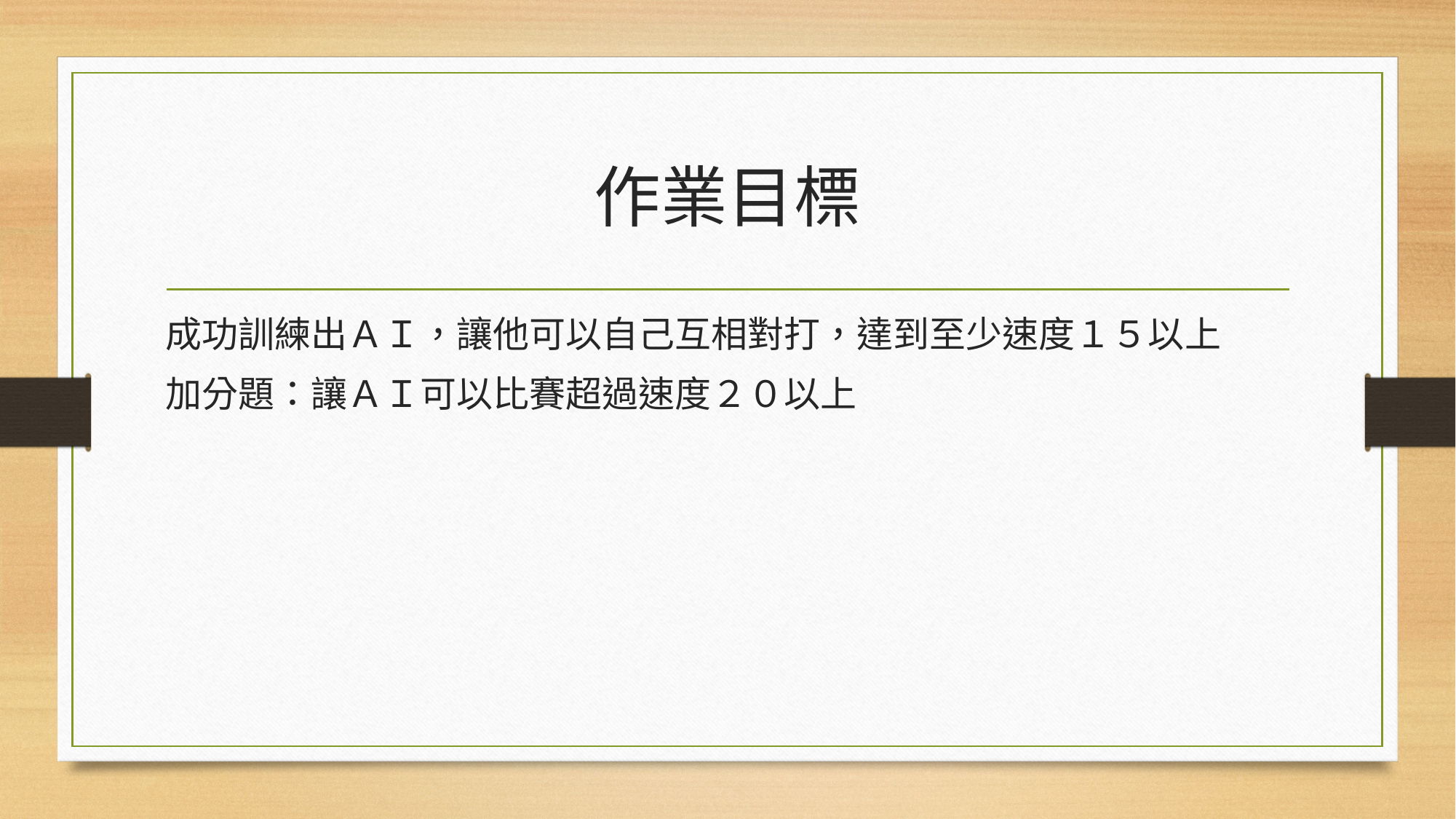

# 作業目標
成功訓練出ＡＩ，讓他可以自己互相對打，達到至少速度１５以上
加分題：讓ＡＩ可以比賽超過速度２０以上